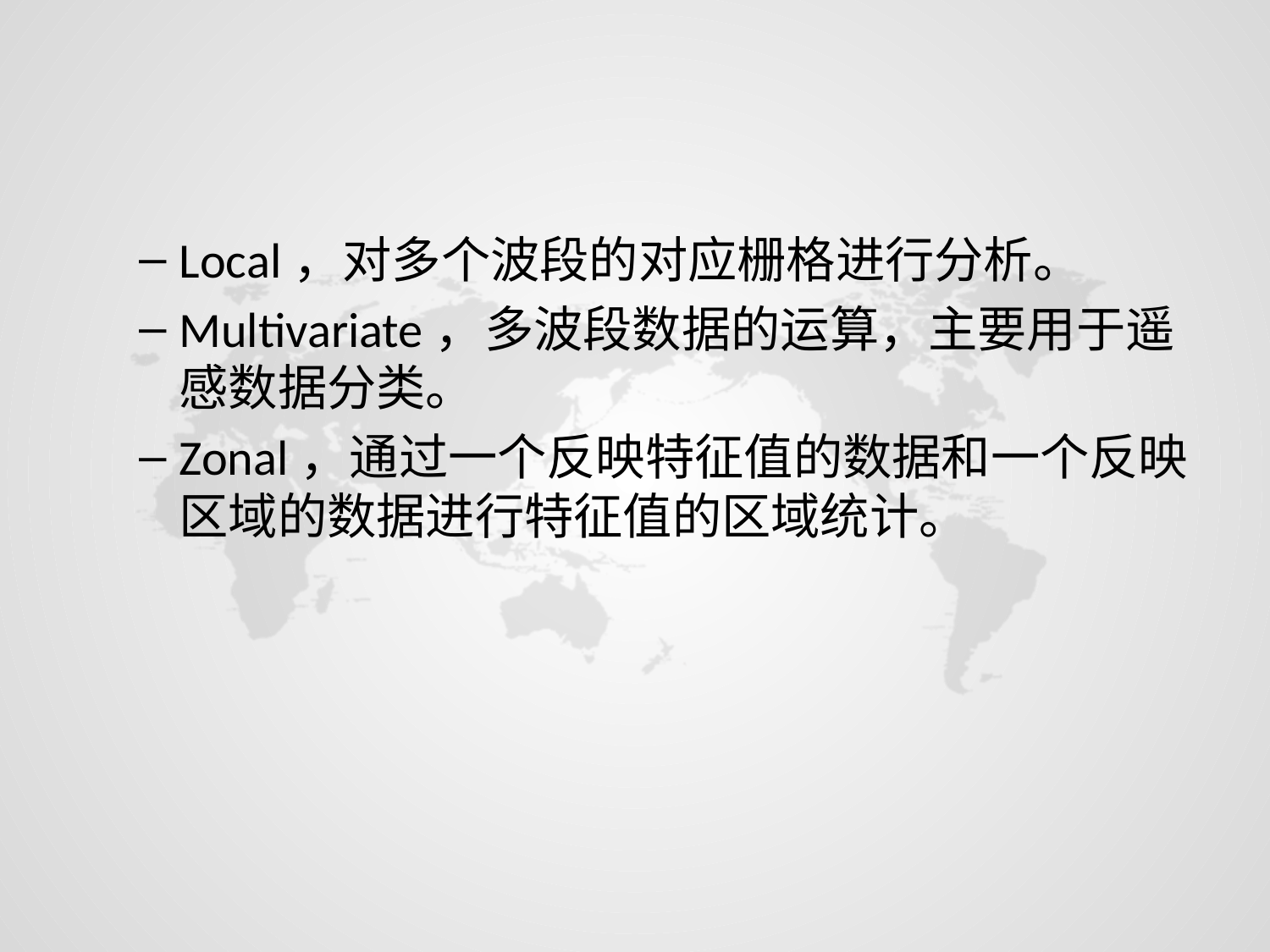

#
Local，对多个波段的对应栅格进行分析。
Multivariate，多波段数据的运算，主要用于遥感数据分类。
Zonal，通过一个反映特征值的数据和一个反映区域的数据进行特征值的区域统计。